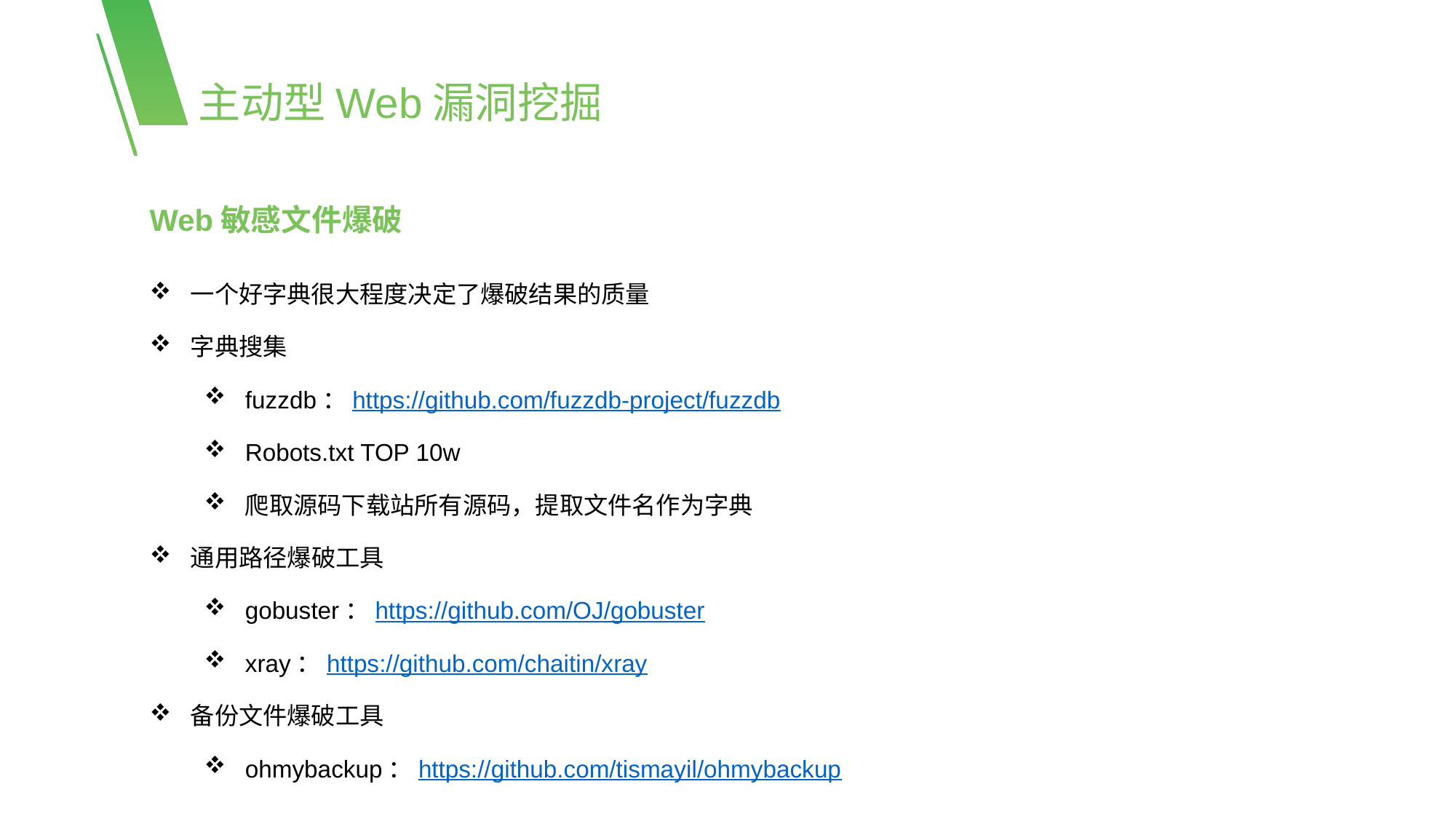

主动型Web漏洞挖掘
Web敏感文件爆破
一个好字典很大程度决定了爆破结果的质量
字典搜集
fuzzdb：https://github.com/fuzzdb-project/fuzzdb
Robots.txt TOP 10w
爬取源码下载站所有源码，提取文件名作为字典
通用路径爆破工具
gobuster：https://github.com/OJ/gobuster
xray：https://github.com/chaitin/xray
备份文件爆破工具
ohmybackup：https://github.com/tismayil/ohmybackup